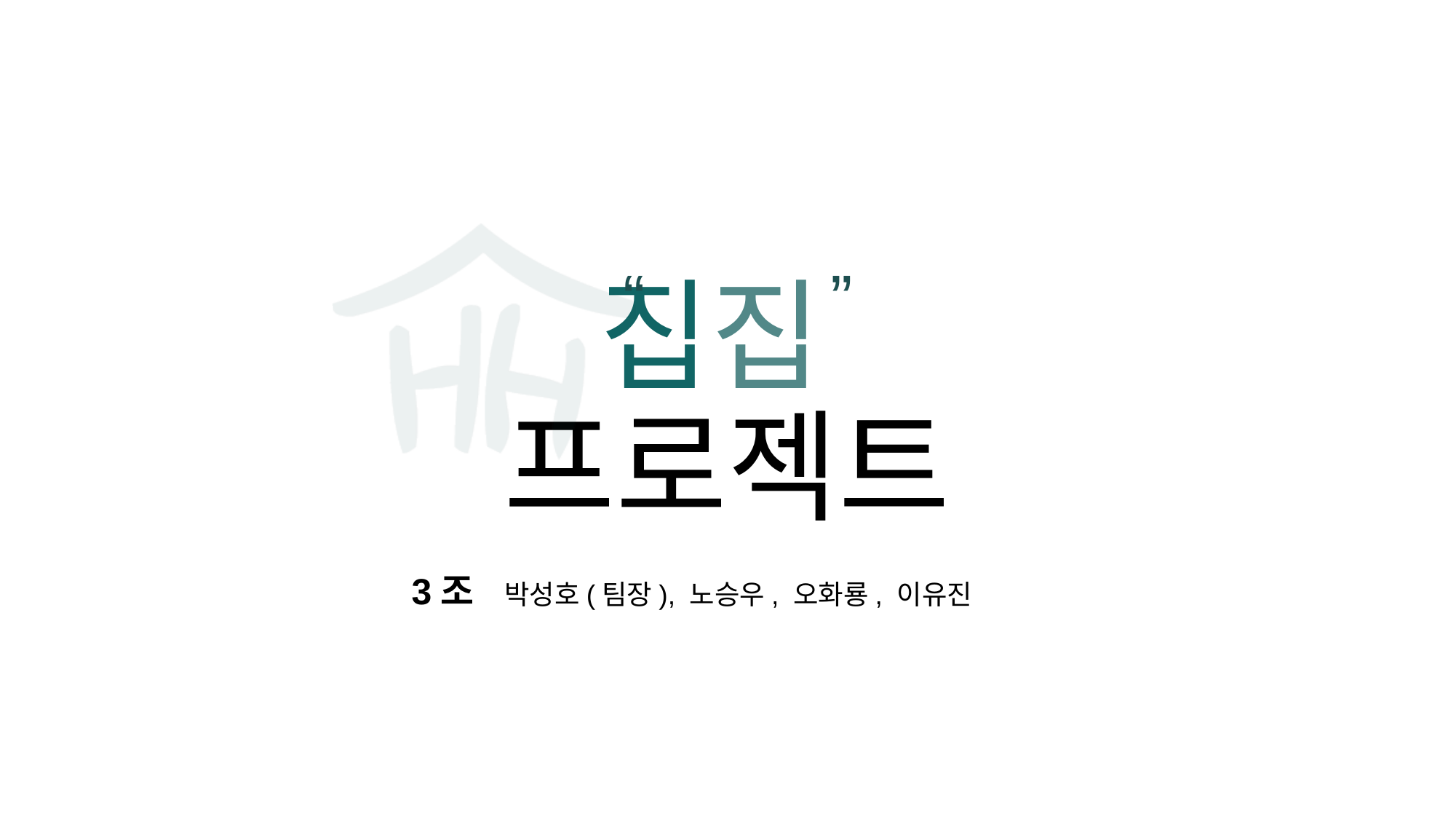

# 집집 프로젝트

“          ”
3조   박성호(팀장), 노승우, 오화룡, 이유진